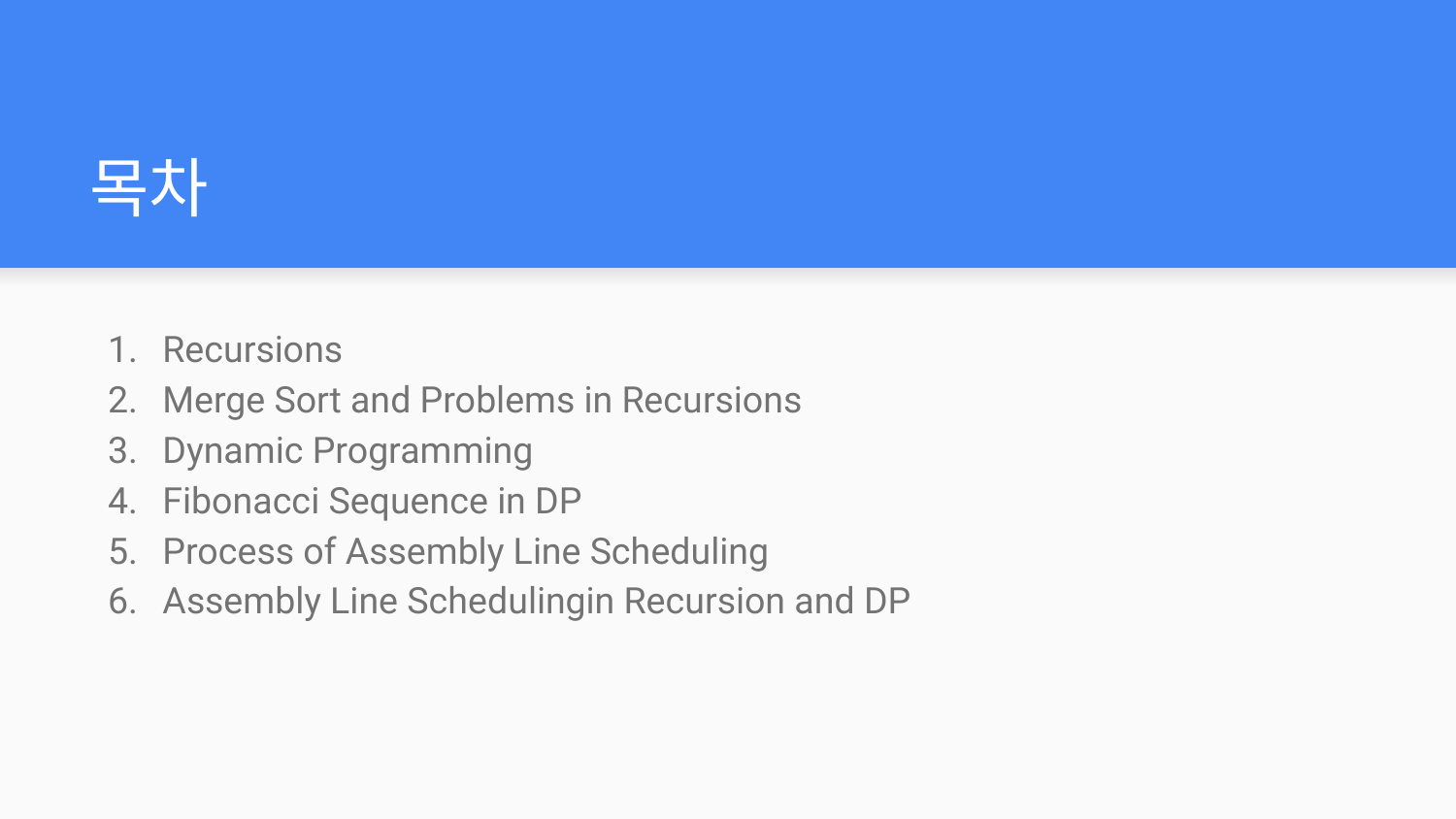

# 목차
Recursions
Merge Sort and Problems in Recursions
Dynamic Programming
Fibonacci Sequence in DP
Process of Assembly Line Scheduling
Assembly Line Schedulingin Recursion and DP